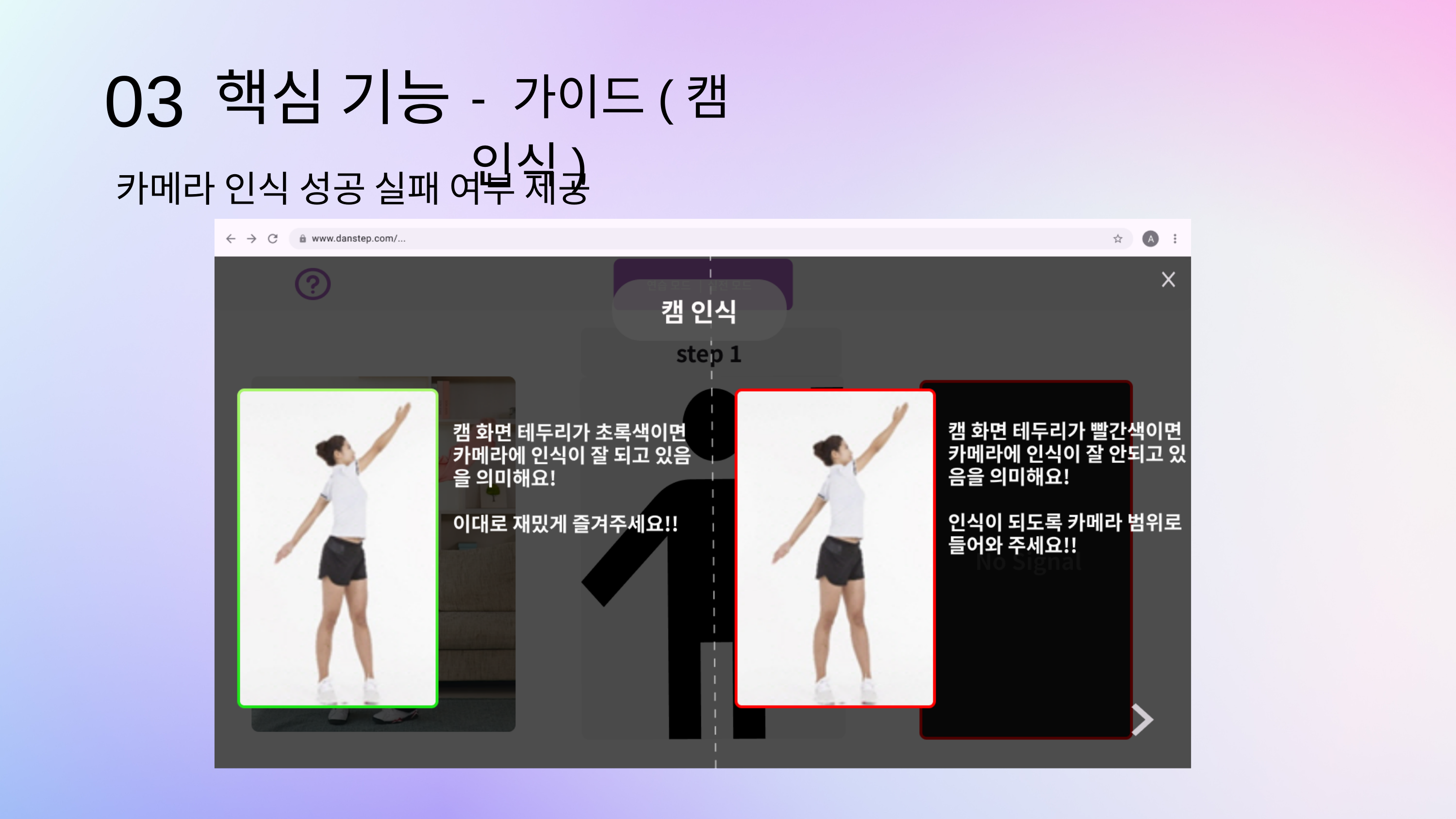

03
핵심 기능
- 가이드(캠 인식)
카메라 인식 성공 실패 여부 제공